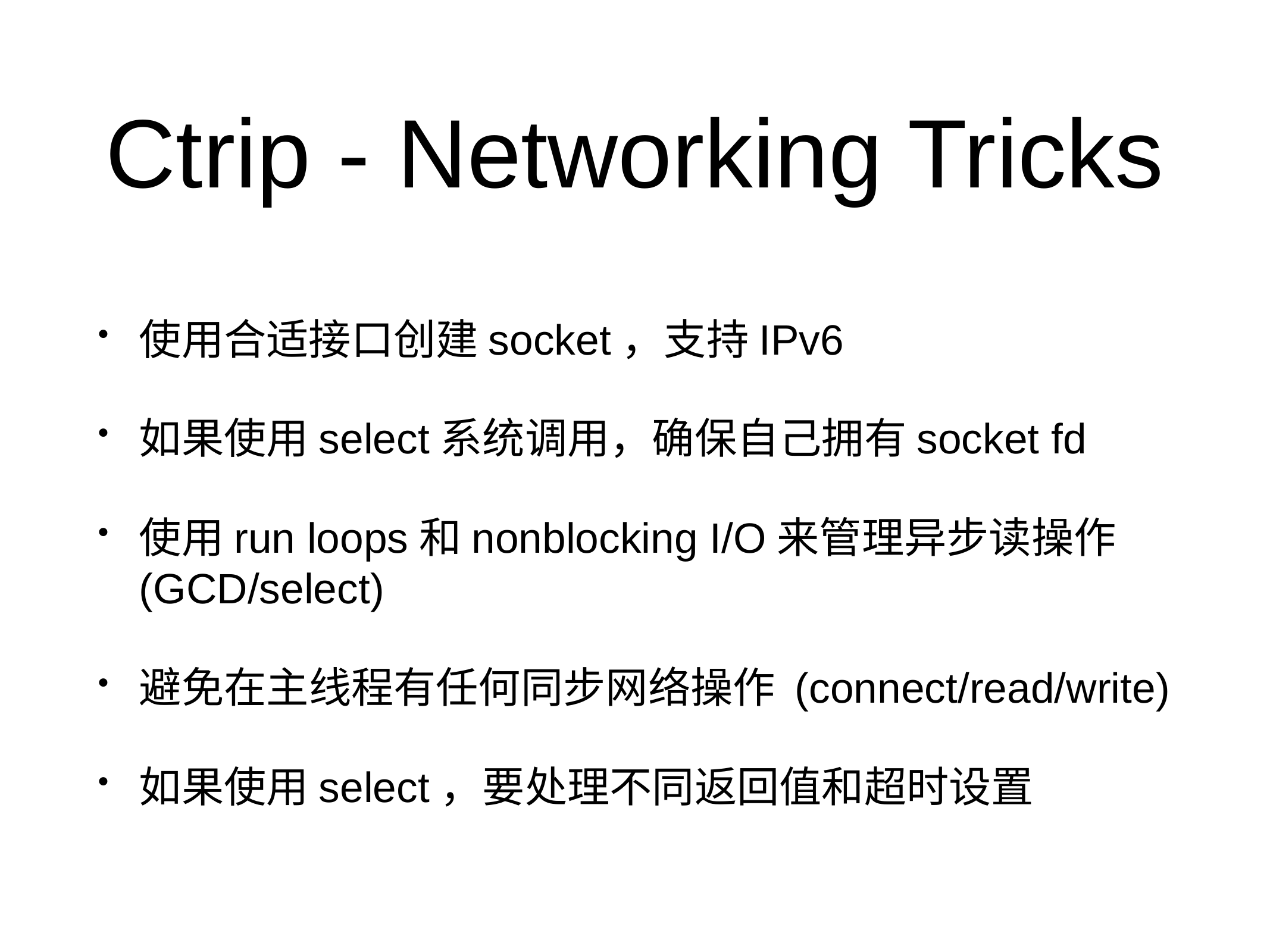

# Ctrip - Networking Tricks
使用合适接口创建socket，支持IPv6
如果使用select系统调用，确保自己拥有socket fd
使用run loops和nonblocking I/O来管理异步读操作 (GCD/select)
避免在主线程有任何同步网络操作 (connect/read/write)
如果使用select，要处理不同返回值和超时设置